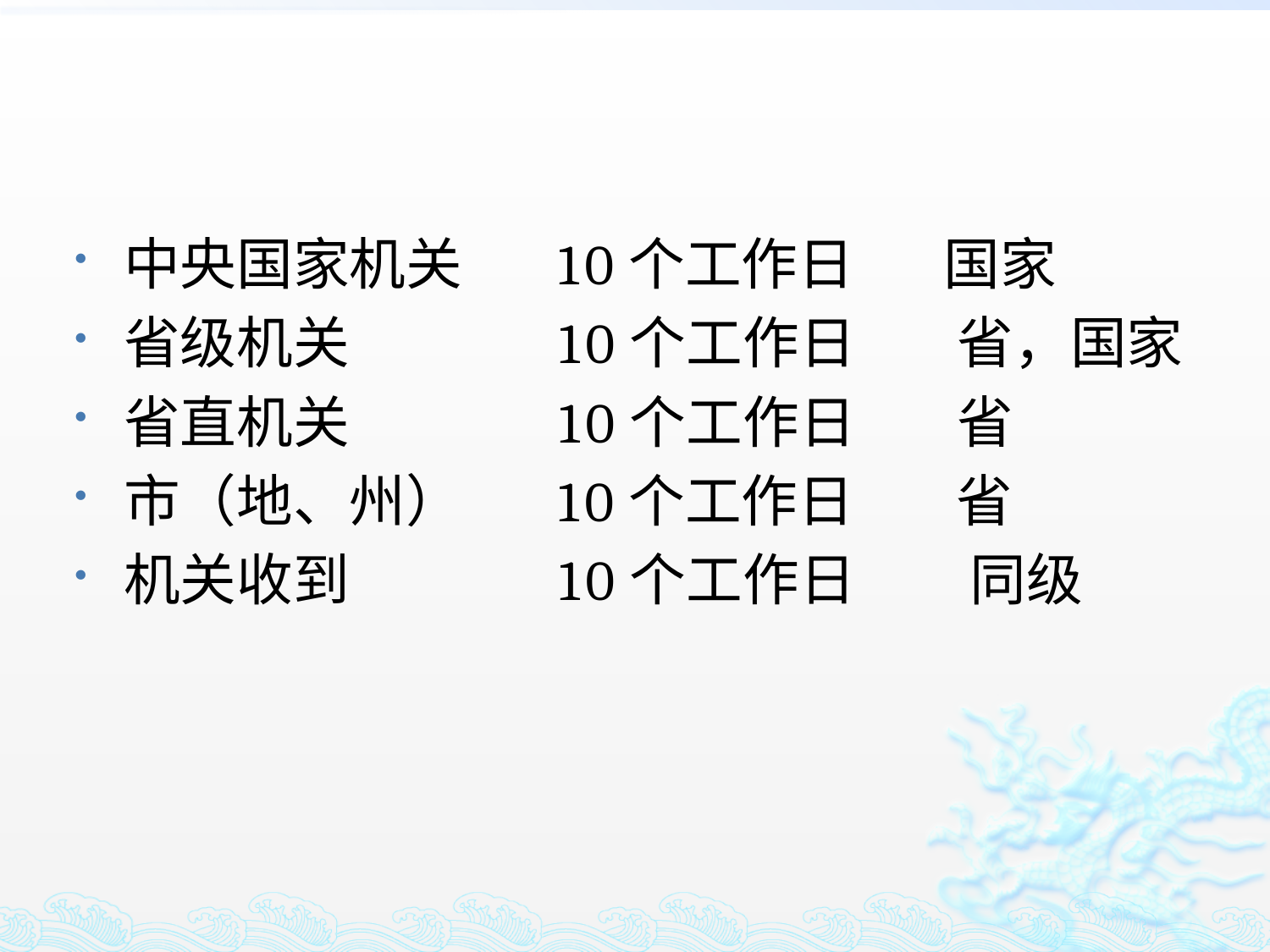

#
中央国家机关      10个工作日       国家
省级机关               10个工作日        省，国家
省直机关               10个工作日        省
市（地、州）      10个工作日        省
机关收到               10个工作日         同级